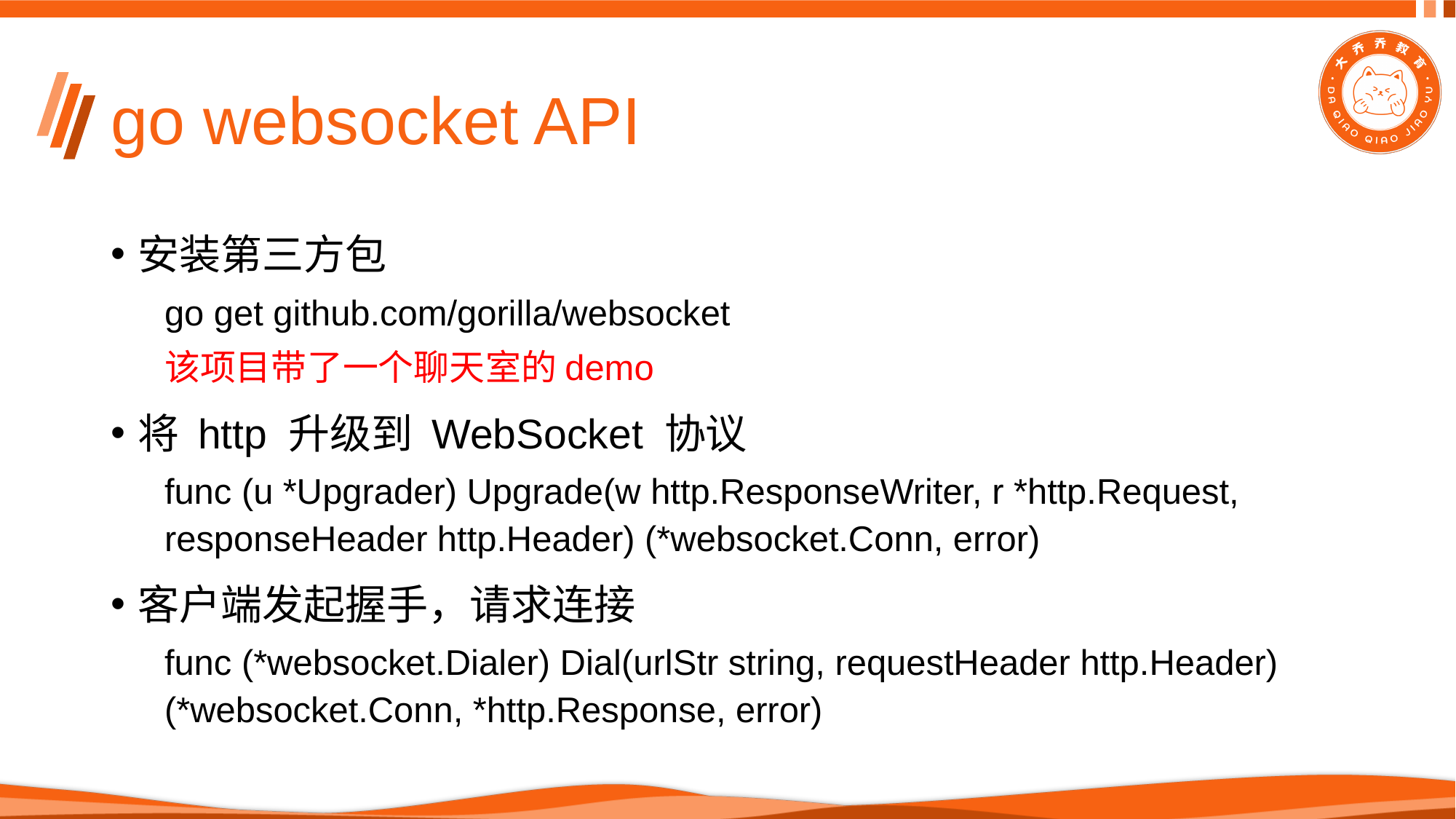

# go websocket API
安装第三方包
go get github.com/gorilla/websocket
该项目带了一个聊天室的demo
将 http 升级到 WebSocket 协议
func (u *Upgrader) Upgrade(w http.ResponseWriter, r *http.Request, responseHeader http.Header) (*websocket.Conn, error)
客户端发起握手，请求连接
func (*websocket.Dialer) Dial(urlStr string, requestHeader http.Header) (*websocket.Conn, *http.Response, error)